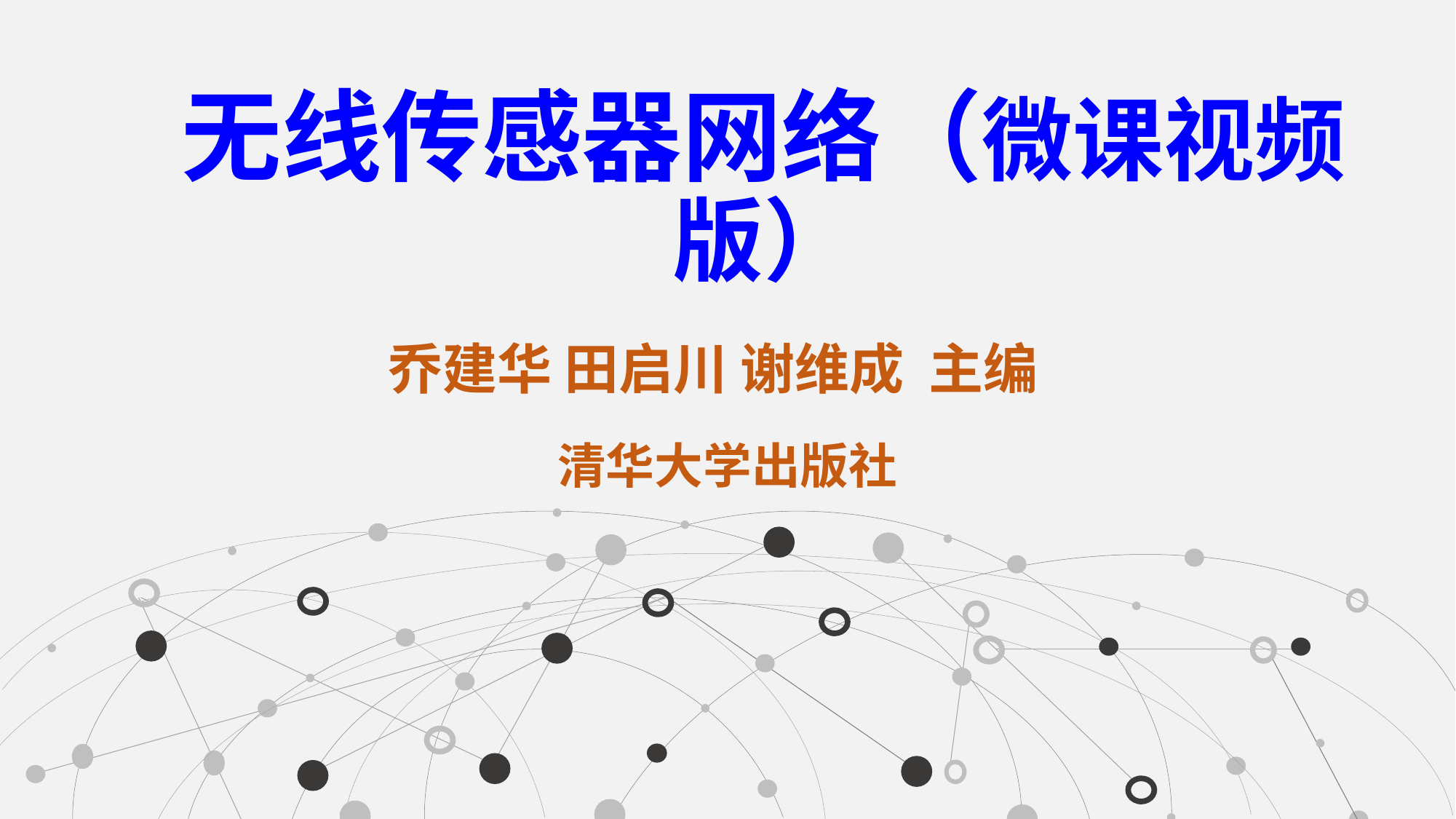

# 无线传感器网络（微课视频版）
乔建华 田启川 谢维成  主编
清华大学出版社